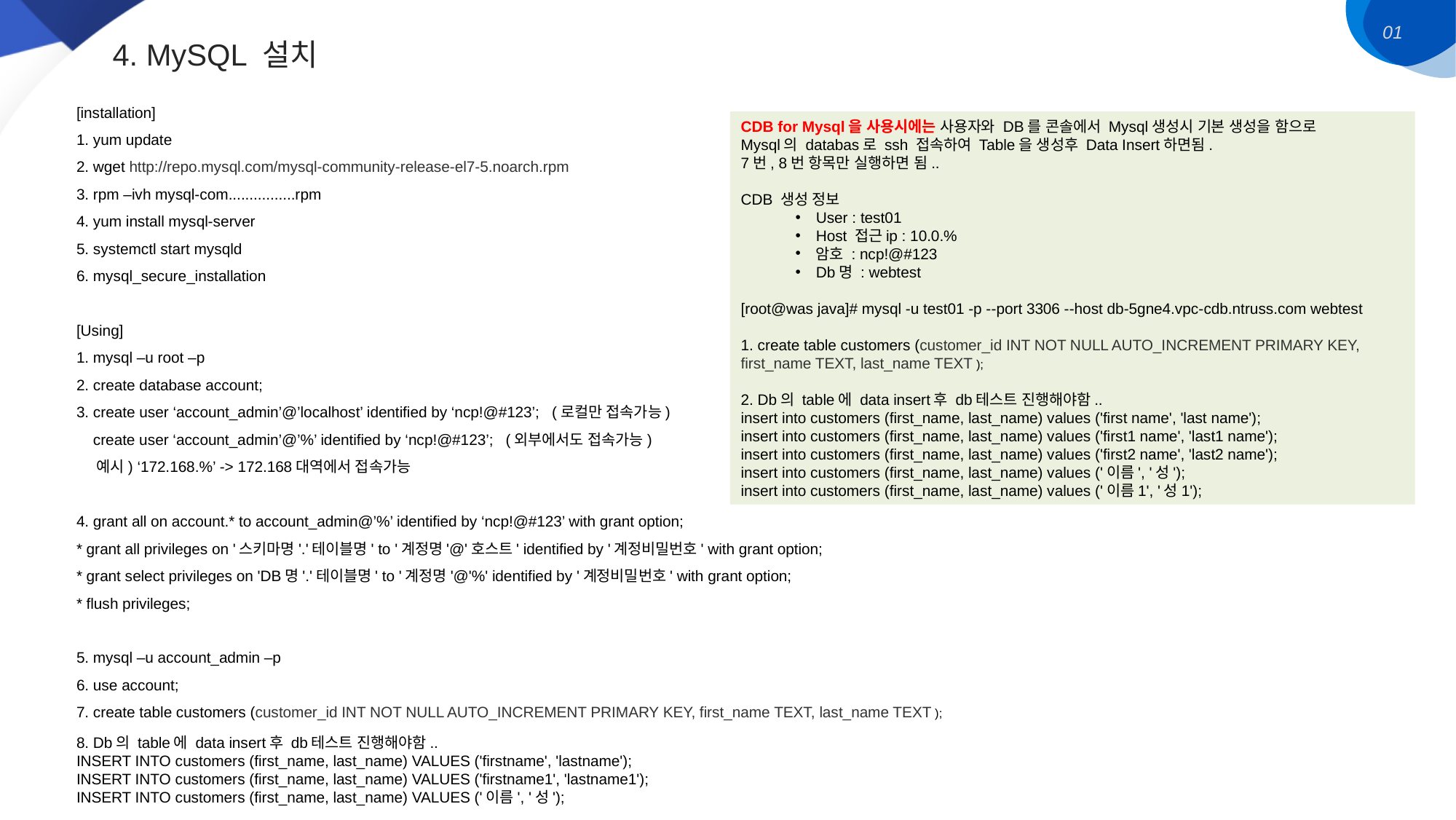

01
4. MySQL 설치
[installation]
1. yum update
2. wget http://repo.mysql.com/mysql-community-release-el7-5.noarch.rpm
3. rpm –ivh mysql-com................rpm
4. yum install mysql-server
5. systemctl start mysqld
6. mysql_secure_installation

[Using]
1. mysql –u root –p
2. create database account;
3. create user ‘account_admin’@’localhost’ identified by ‘ncp!@#123’;   (로컬만 접속가능)
    create user ‘account_admin’@’%’ identified by ‘ncp!@#123’;   (외부에서도 접속가능)
    예시) ‘172.168.%’ -> 172.168대역에서 접속가능

4. grant all on account.* to account_admin@’%’ identified by ‘ncp!@#123’ with grant option;
* grant all privileges on '스키마명'.'테이블명' to '계정명'@'호스트' identified by '계정비밀번호' with grant option;
* grant select privileges on 'DB명'.'테이블명' to '계정명'@'%' identified by '계정비밀번호' with grant option;
* flush privileges;

5. mysql –u account_admin –p
6. use account;
7. create table customers (customer_id INT NOT NULL AUTO_INCREMENT PRIMARY KEY, first_name TEXT, last_name TEXT );
CDB for Mysql을 사용시에는 사용자와 DB를 콘솔에서 Mysql생성시 기본 생성을 함으로
Mysql의 databas로 ssh 접속하여 Table을 생성후 Data Insert하면됨.
7번, 8번 항목만 실행하면 됨..

CDB 생성 정보
User : test01
Host 접근ip : 10.0.%
암호 : ncp!@#123
Db명 : webtest

[root@was java]# mysql -u test01 -p --port 3306 --host db-5gne4.vpc-cdb.ntruss.com webtest

1. create table customers (customer_id INT NOT NULL AUTO_INCREMENT PRIMARY KEY, first_name TEXT, last_name TEXT );

2. Db의 table에 data insert후 db테스트 진행해야함..
insert into customers (first_name, last_name) values ('first name', 'last name');
insert into customers (first_name, last_name) values ('first1 name', 'last1 name');
insert into customers (first_name, last_name) values ('first2 name', 'last2 name');
insert into customers (first_name, last_name) values ('이름', '성');
insert into customers (first_name, last_name) values ('이름1', '성1');
8. Db의 table에 data insert후 db테스트 진행해야함..
INSERT INTO customers (first_name, last_name) VALUES ('firstname', 'lastname');
INSERT INTO customers (first_name, last_name) VALUES ('firstname1', 'lastname1');
INSERT INTO customers (first_name, last_name) VALUES ('이름', '성');